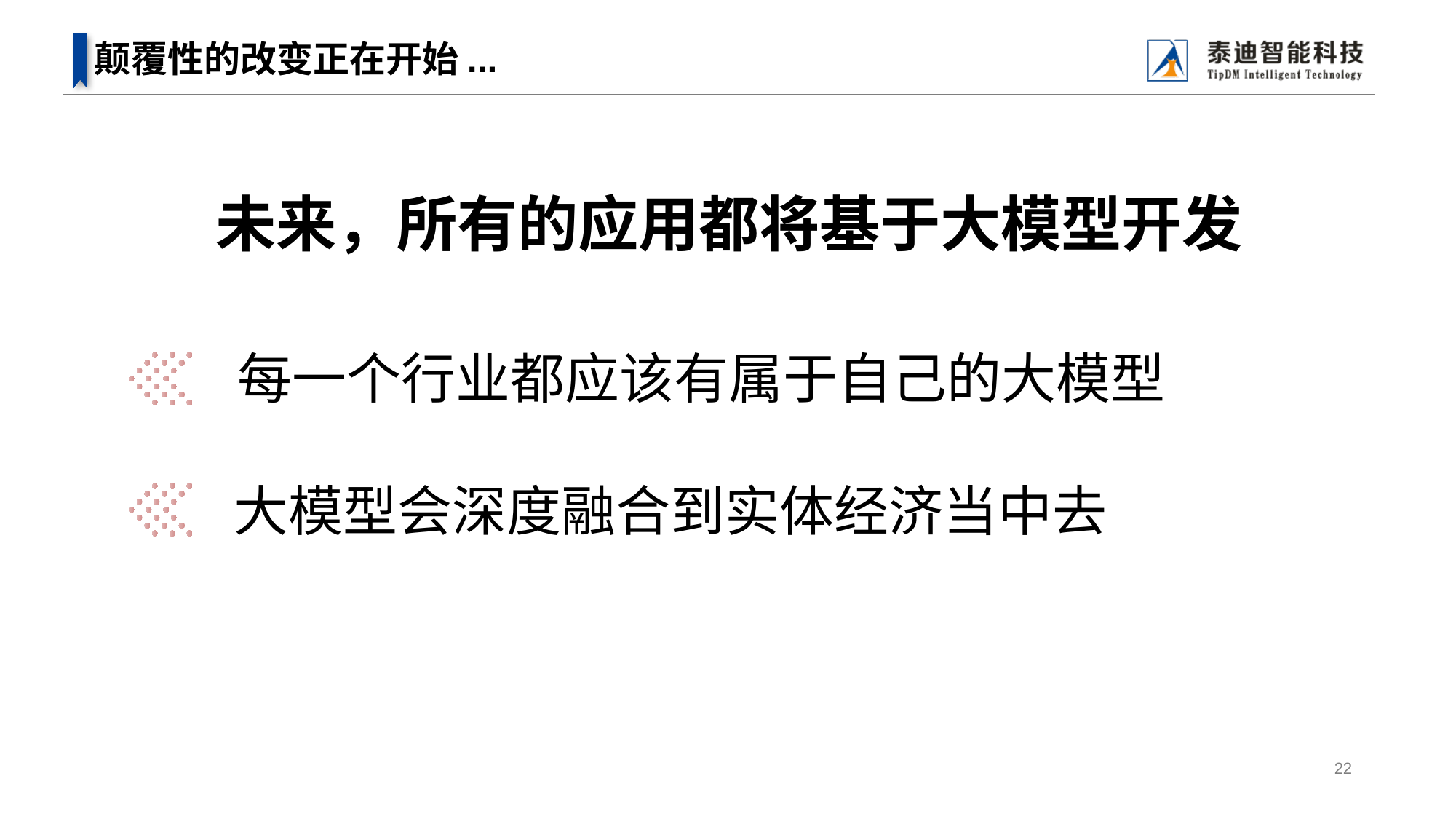

# 颠覆性的改变正在开始...
未来，所有的应用都将基于大模型开发
每一个行业都应该有属于自己的大模型

大模型会深度融合到实体经济当中去